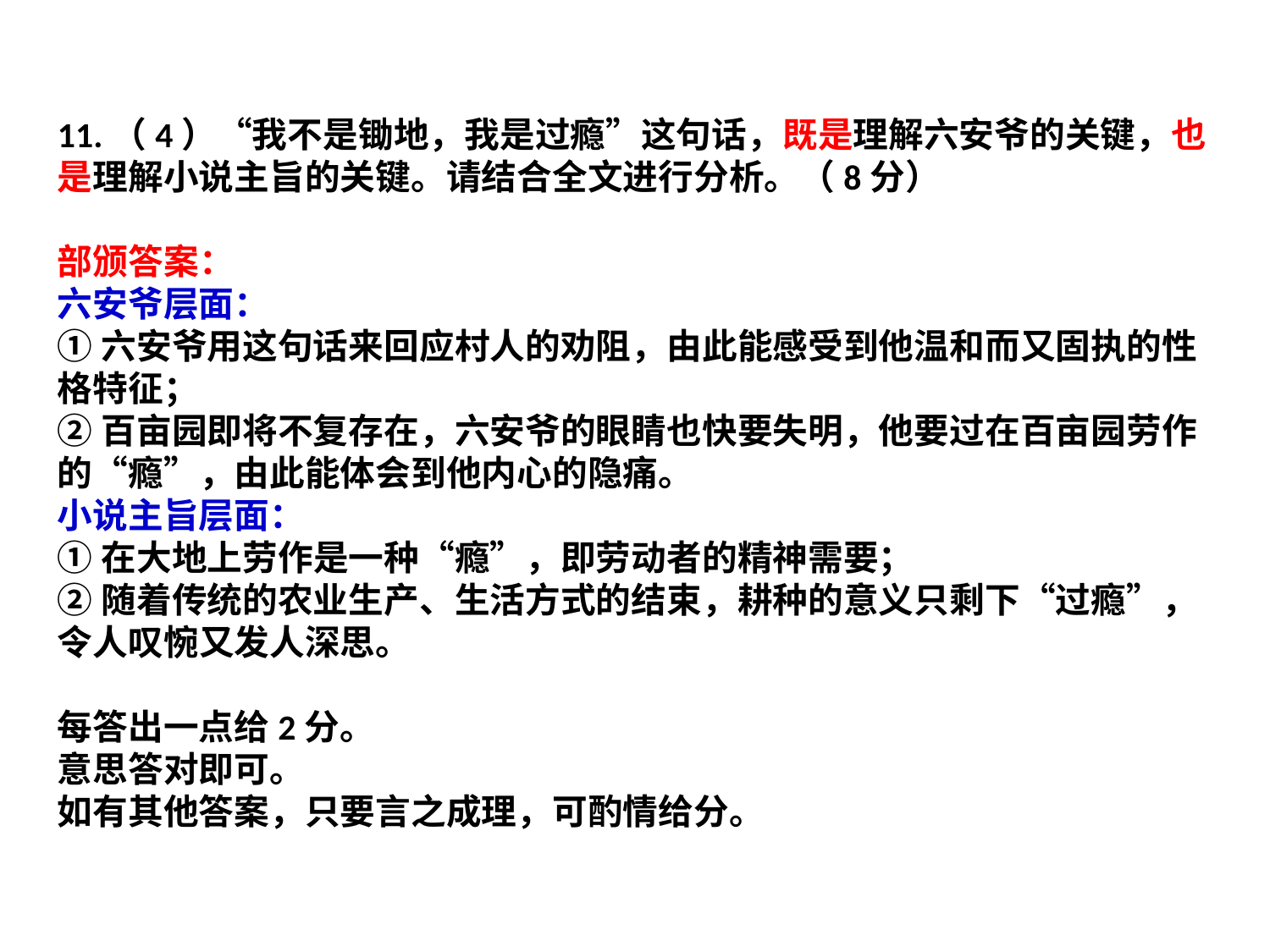

11.（4）“我不是锄地，我是过瘾”这句话，既是理解六安爷的关键，也是理解小说主旨的关键。请结合全文进行分析。（8分）

部颁答案：
六安爷层面：
①六安爷用这句话来回应村人的劝阻，由此能感受到他温和而又固执的性格特征；
②百亩园即将不复存在，六安爷的眼睛也快要失明，他要过在百亩园劳作的“瘾”，由此能体会到他内心的隐痛。
小说主旨层面：
①在大地上劳作是一种“瘾”，即劳动者的精神需要；
②随着传统的农业生产、生活方式的结束，耕种的意义只剩下“过瘾”，令人叹惋又发人深思。

每答出一点给2分。
意思答对即可。
如有其他答案，只要言之成理，可酌情给分。